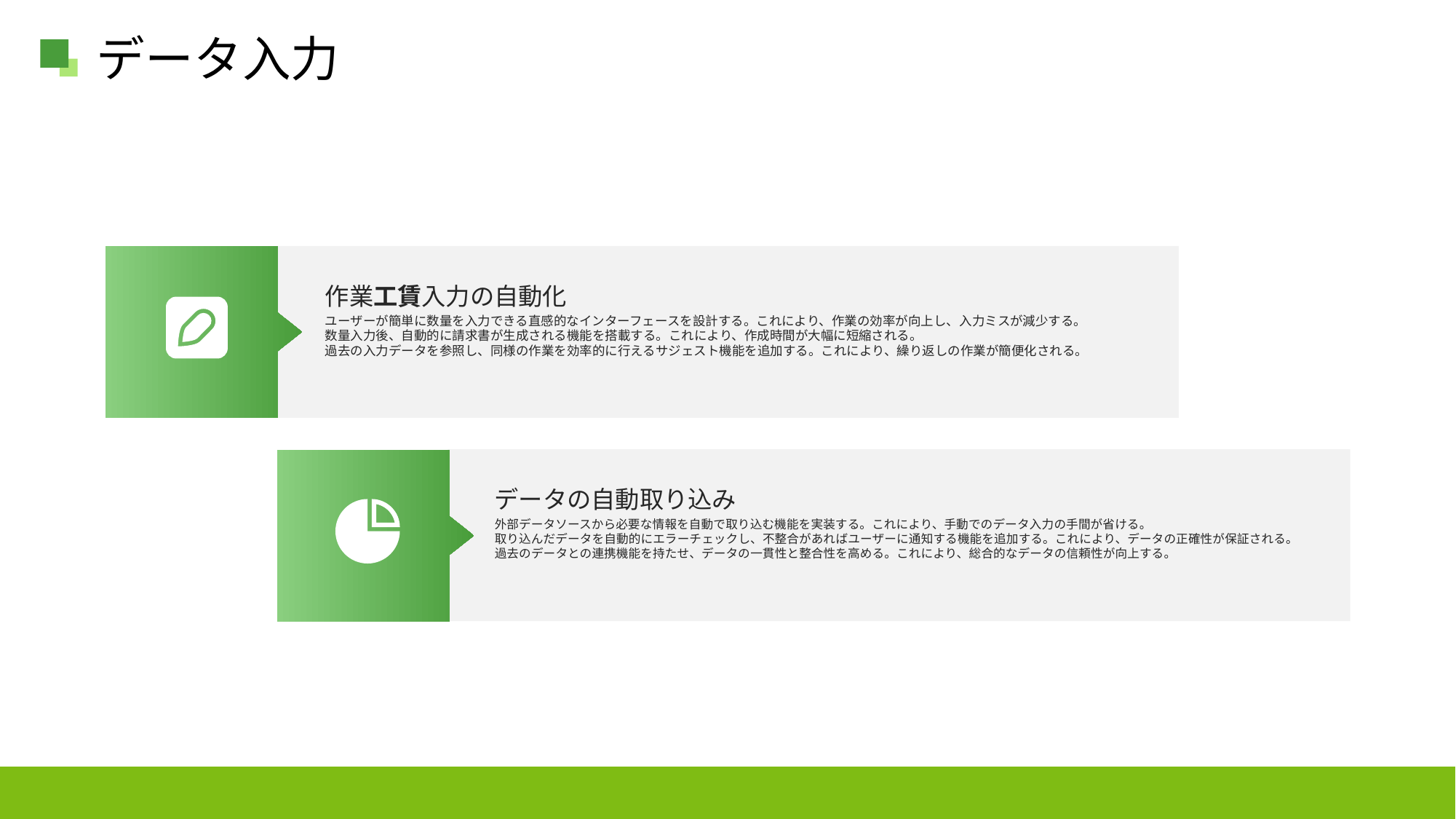

データ入力

作業工賃入力の自動化

ユーザーが簡単に数量を入力できる直感的なインターフェースを設計する。これにより、作業の効率が向上し、入力ミスが減少する。
数量入力後、自動的に請求書が生成される機能を搭載する。これにより、作成時間が大幅に短縮される。
過去の入力データを参照し、同様の作業を効率的に行えるサジェスト機能を追加する。これにより、繰り返しの作業が簡便化される。

データの自動取り込み

外部データソースから必要な情報を自動で取り込む機能を実装する。これにより、手動でのデータ入力の手間が省ける。
取り込んだデータを自動的にエラーチェックし、不整合があればユーザーに通知する機能を追加する。これにより、データの正確性が保証される。
過去のデータとの連携機能を持たせ、データの一貫性と整合性を高める。これにより、総合的なデータの信頼性が向上する。